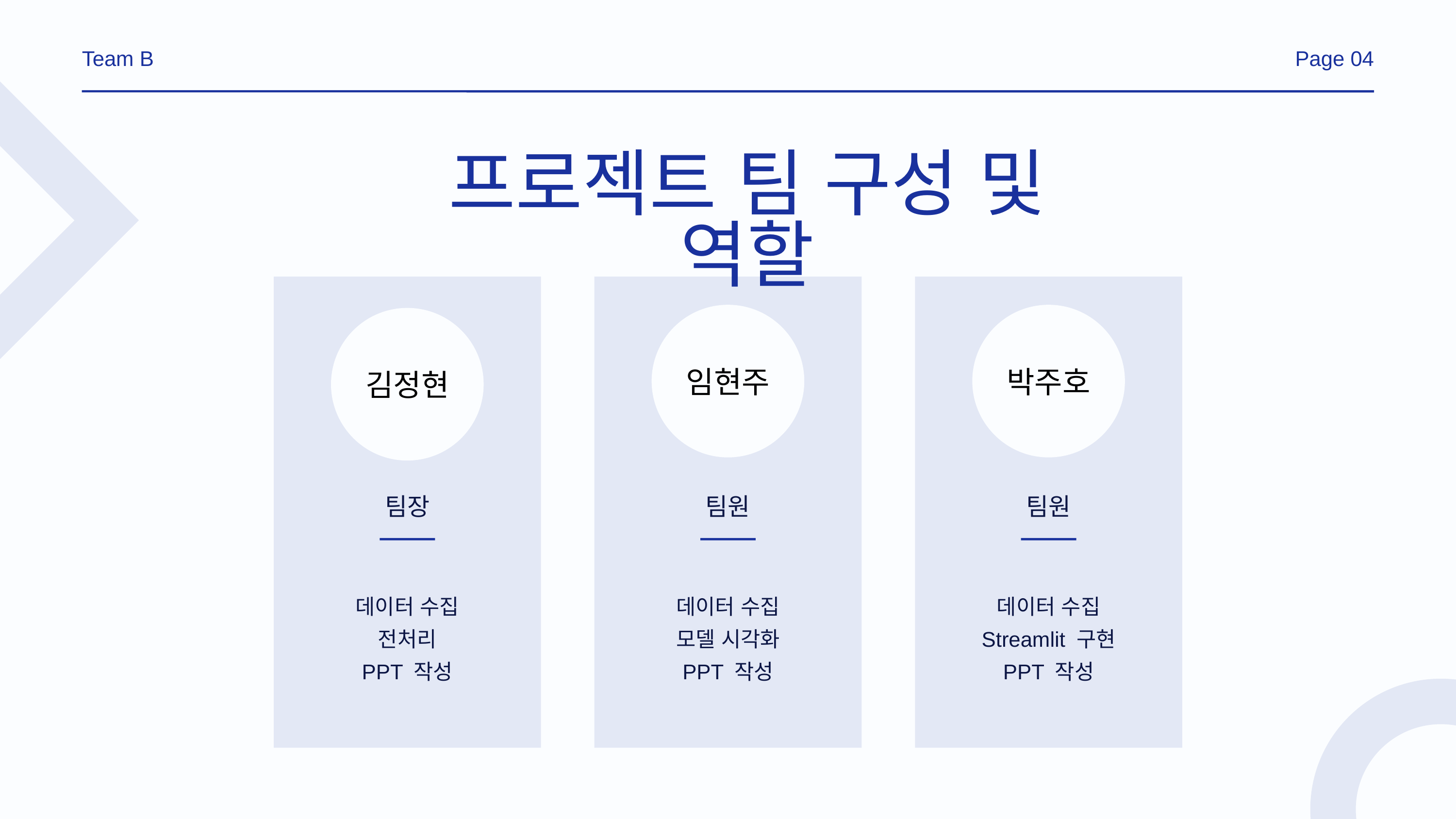

Team B
Page 04

프로젝트 팀 구성 및 역할

임현주

박주호

김정현

팀장
팀원
팀원

데이터 수집
전처리
PPT 작성
데이터 수집
모델 시각화
PPT 작성
데이터 수집
Streamlit 구현
PPT 작성